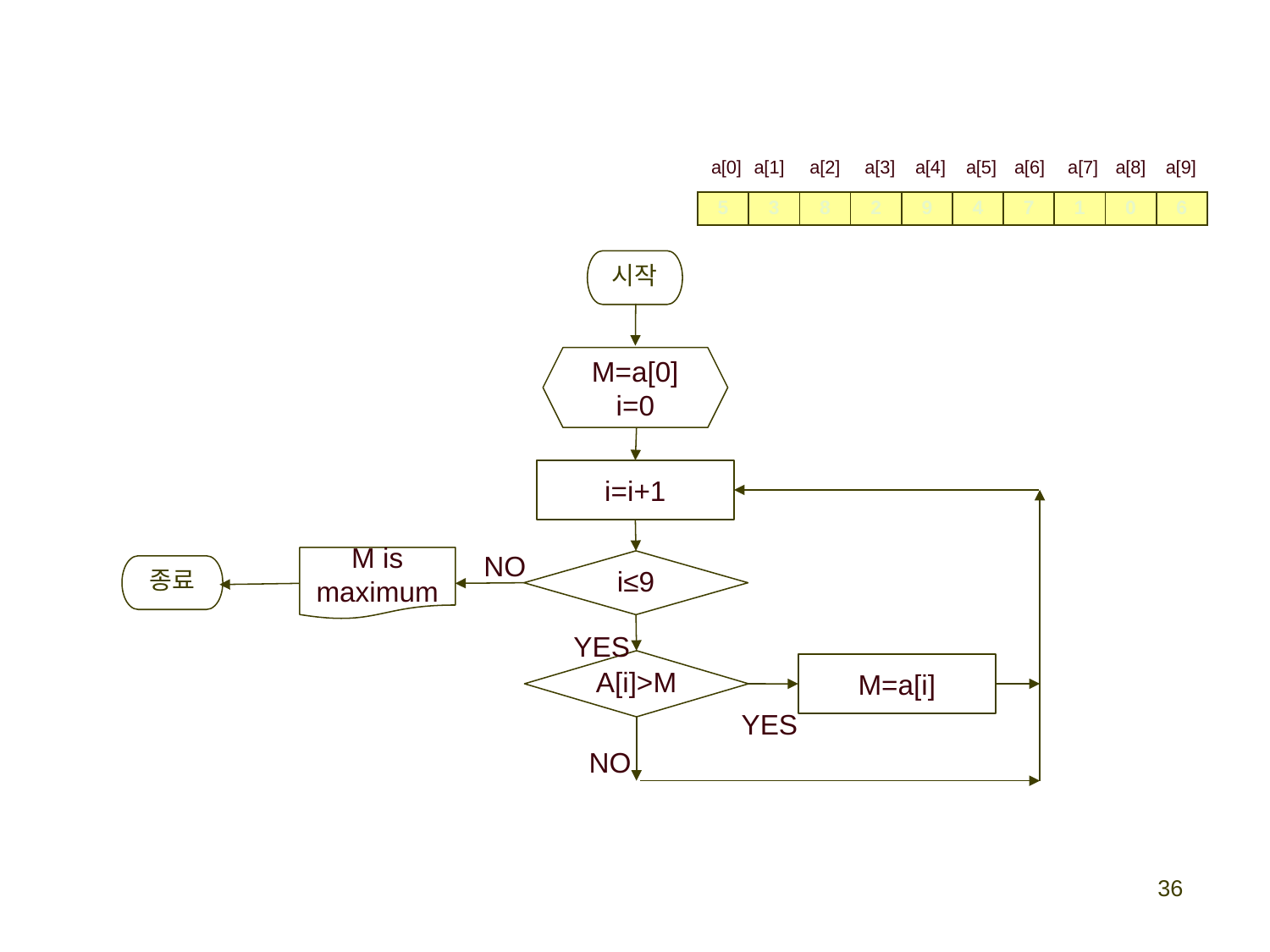

a[0]
a[1]
a[2]
a[3]
a[4]
a[5]
a[6]
a[7]
a[8]
a[9]
| 5 | 3 | 8 | 2 | 9 | 4 | 7 | 1 | 0 | 6 |
| --- | --- | --- | --- | --- | --- | --- | --- | --- | --- |
시작
M=a[0]
i=0
i=i+1
NO
M is maximum
i≤9
종료
YES
A[i]>M
M=a[i]
YES
NO
36